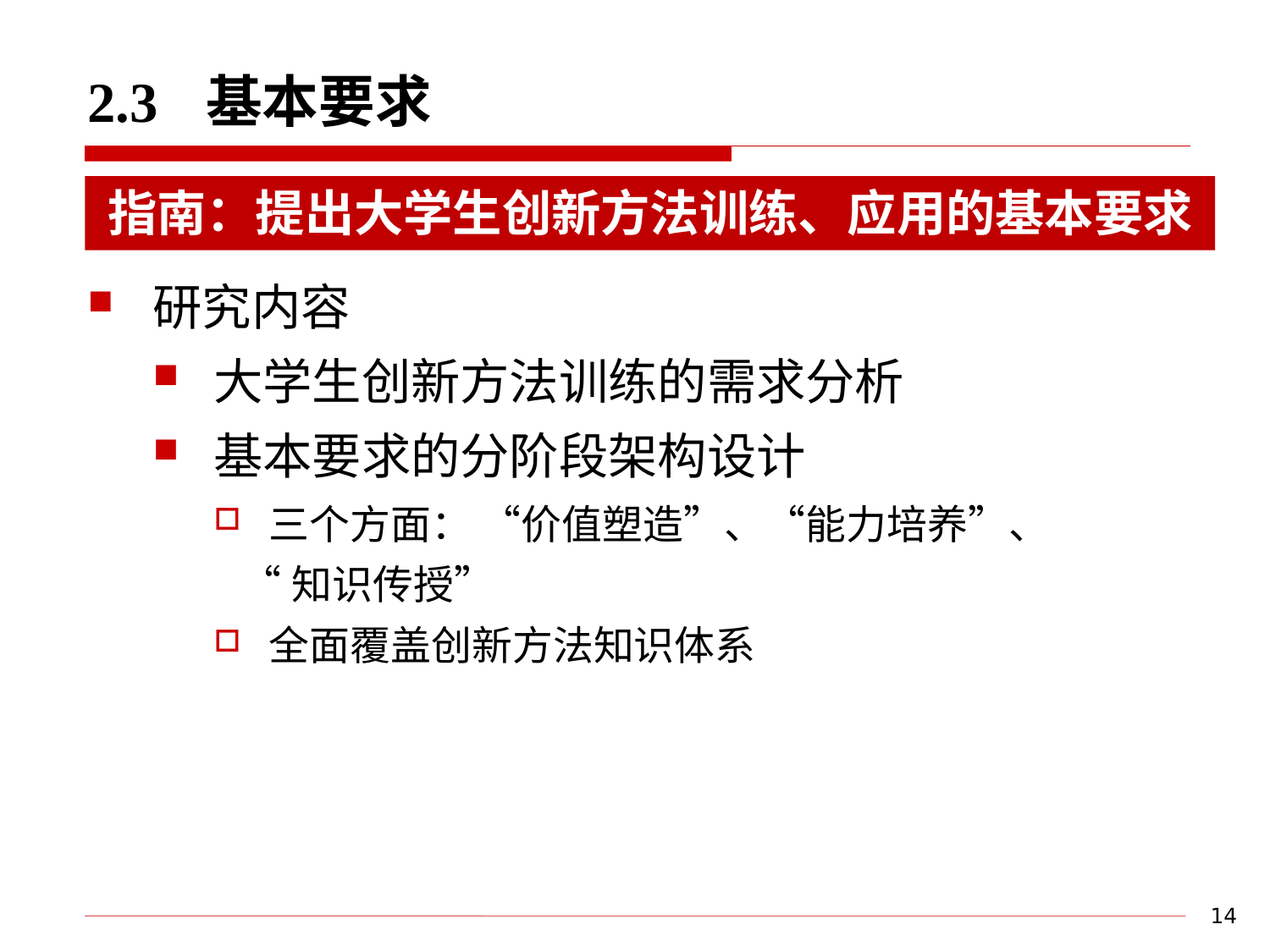

# 2.3 基本要求
指南：提出大学生创新方法训练、应用的基本要求

研究内容
大学生创新方法训练的需求分析
基本要求的分阶段架构设计
三个方面： “价值塑造”、“能力培养”、
   “知识传授”
全面覆盖创新方法知识体系

14